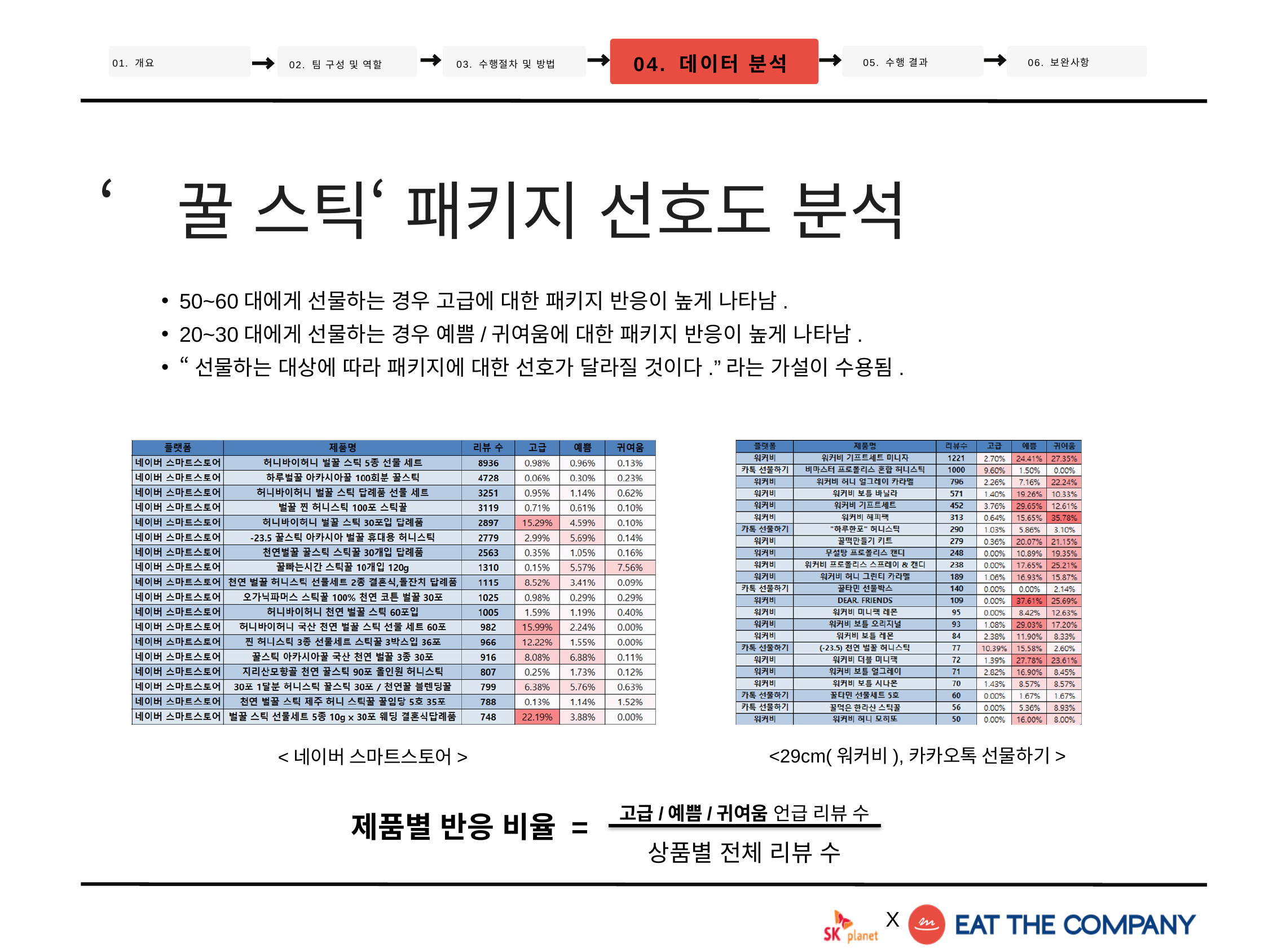

04. 데이터 분석

05. 수행 결과

06. 보완사항

02. 팀 구성 및 역할

01. 개요

03. 수행절차 및 방법

‘꿀 스틱‘ 패키지 선호도 분석

50~60대에게 선물하는 경우 고급에 대한 패키지 반응이 높게 나타남.

20~30대에게 선물하는 경우 예쁨/귀여움에 대한 패키지 반응이 높게 나타남.

“선물하는 대상에 따라 패키지에 대한 선호가 달라질 것이다.”라는 가설이 수용됨.

<29cm(워커비),카카오톡 선물하기>
<네이버 스마트스토어>
고급/예쁨/귀여움 언급 리뷰 수
상품별 전체 리뷰 수
제품별 반응 비율 =

X